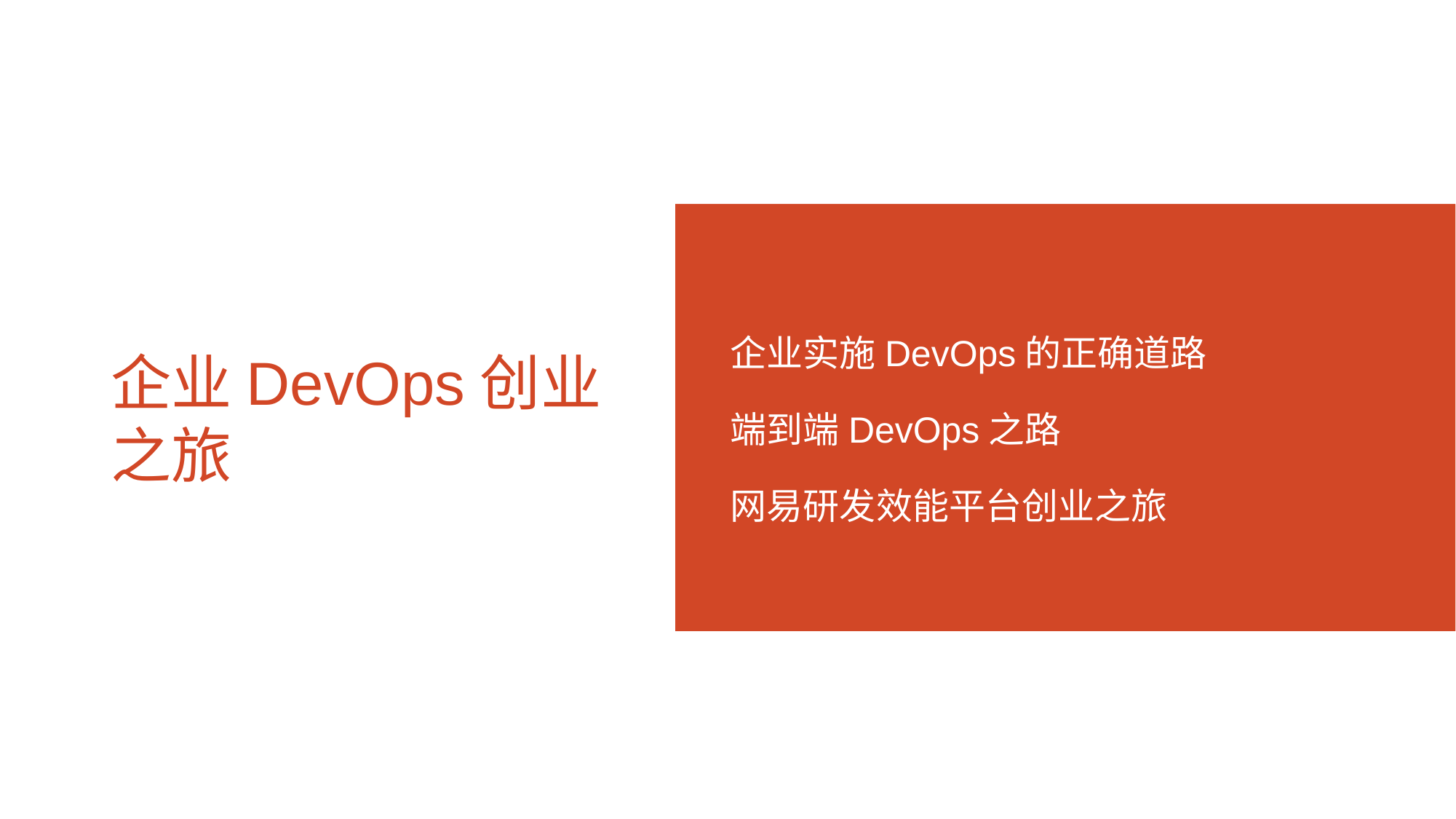

企业实施DevOps的正确道路
端到端DevOps之路
网易研发效能平台创业之旅
# 企业DevOps创业之旅